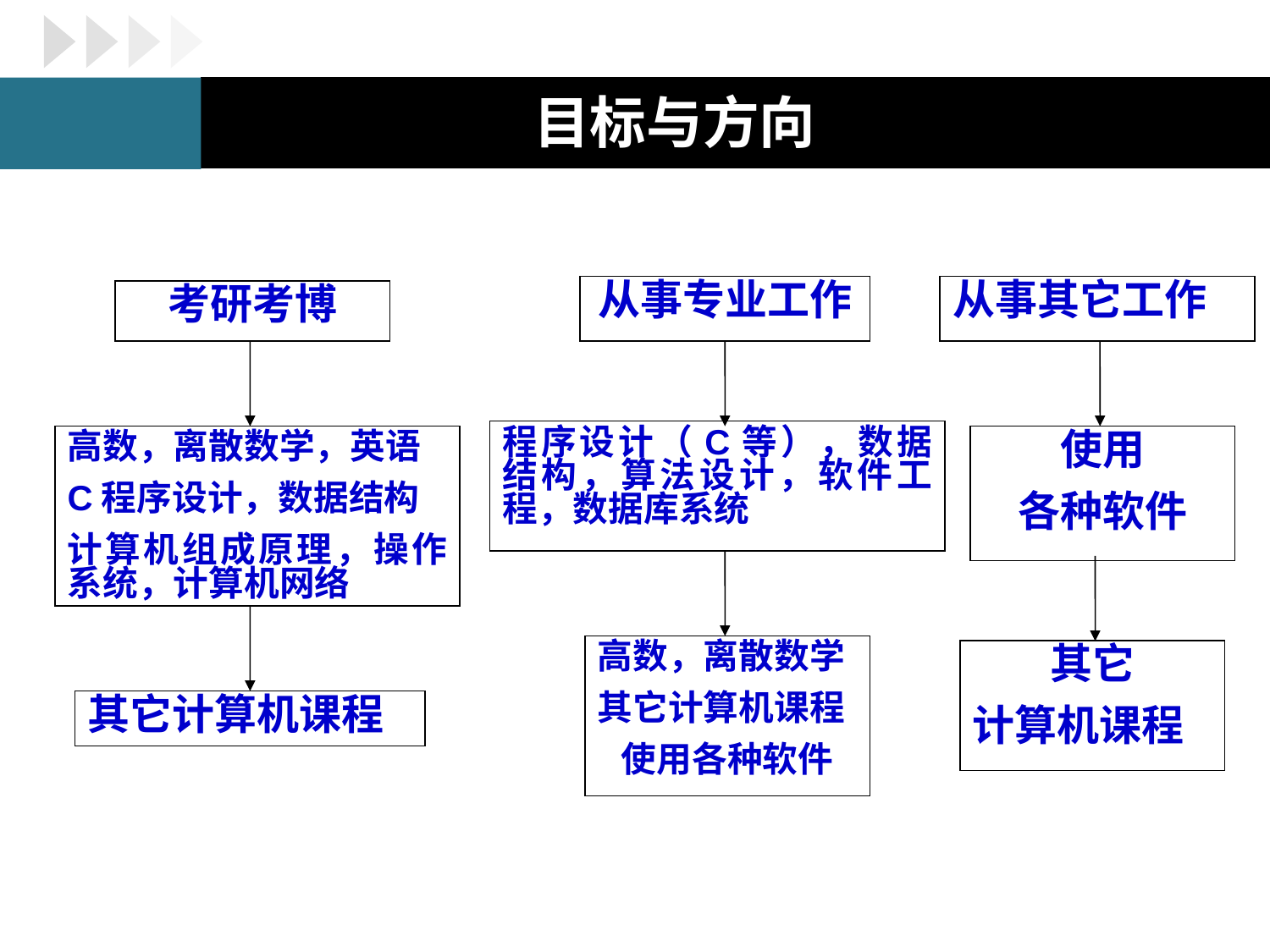

# 目标与方向
从事专业工作
从事其它工作
考研考博

程序设计（C等），数据结构，算法设计，软件工程，数据库系统
高数，离散数学，英语
C程序设计，数据结构
计算机组成原理，操作系统，计算机网络
使用
各种软件

高数，离散数学
其它计算机课程
使用各种软件

其它
计算机课程
其它计算机课程